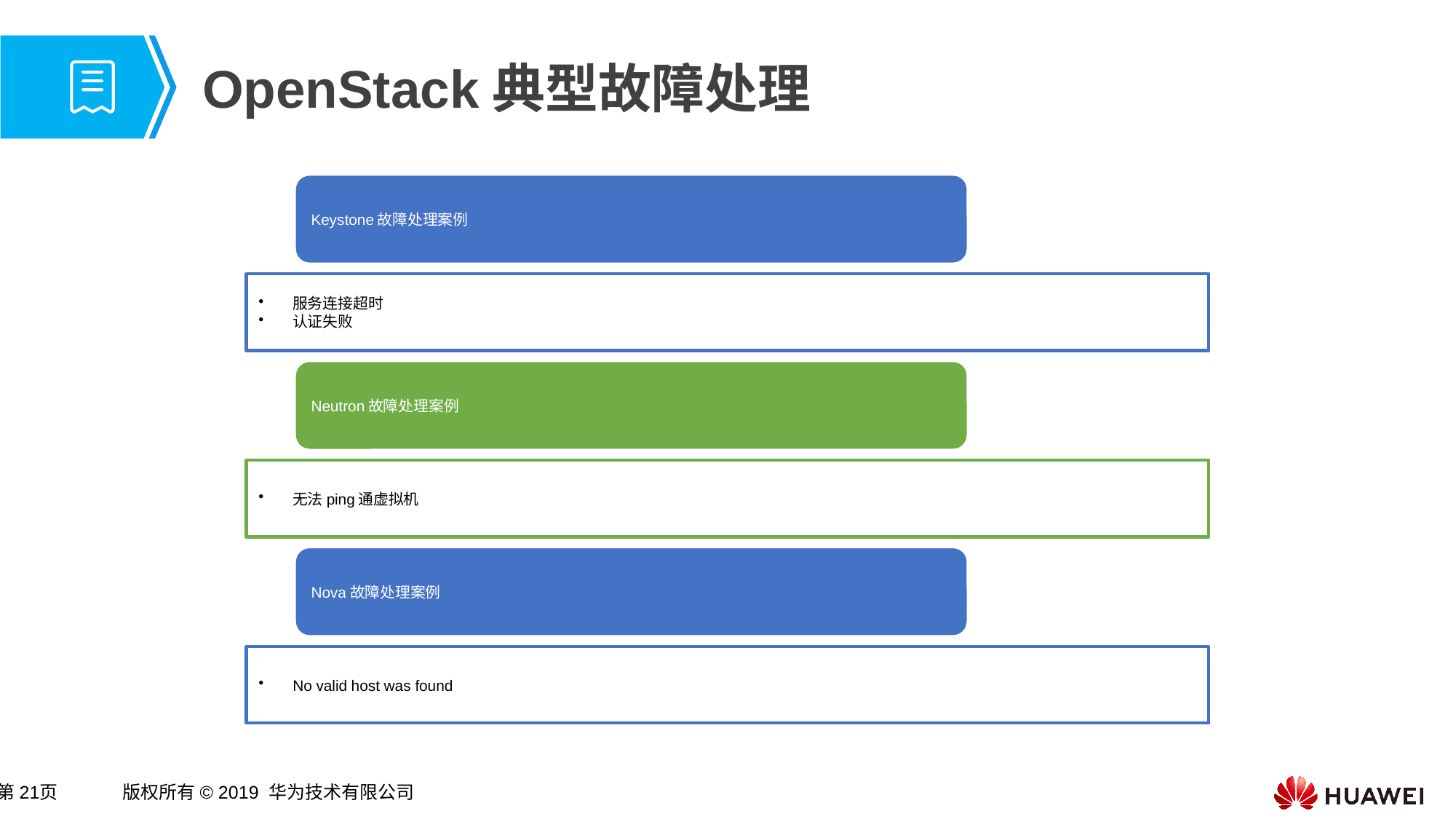

# OpenStack典型故障处理
Keystone故障处理案例
服务连接超时
认证失败
Neutron故障处理案例
无法ping通虚拟机
Nova故障处理案例
No valid host was found